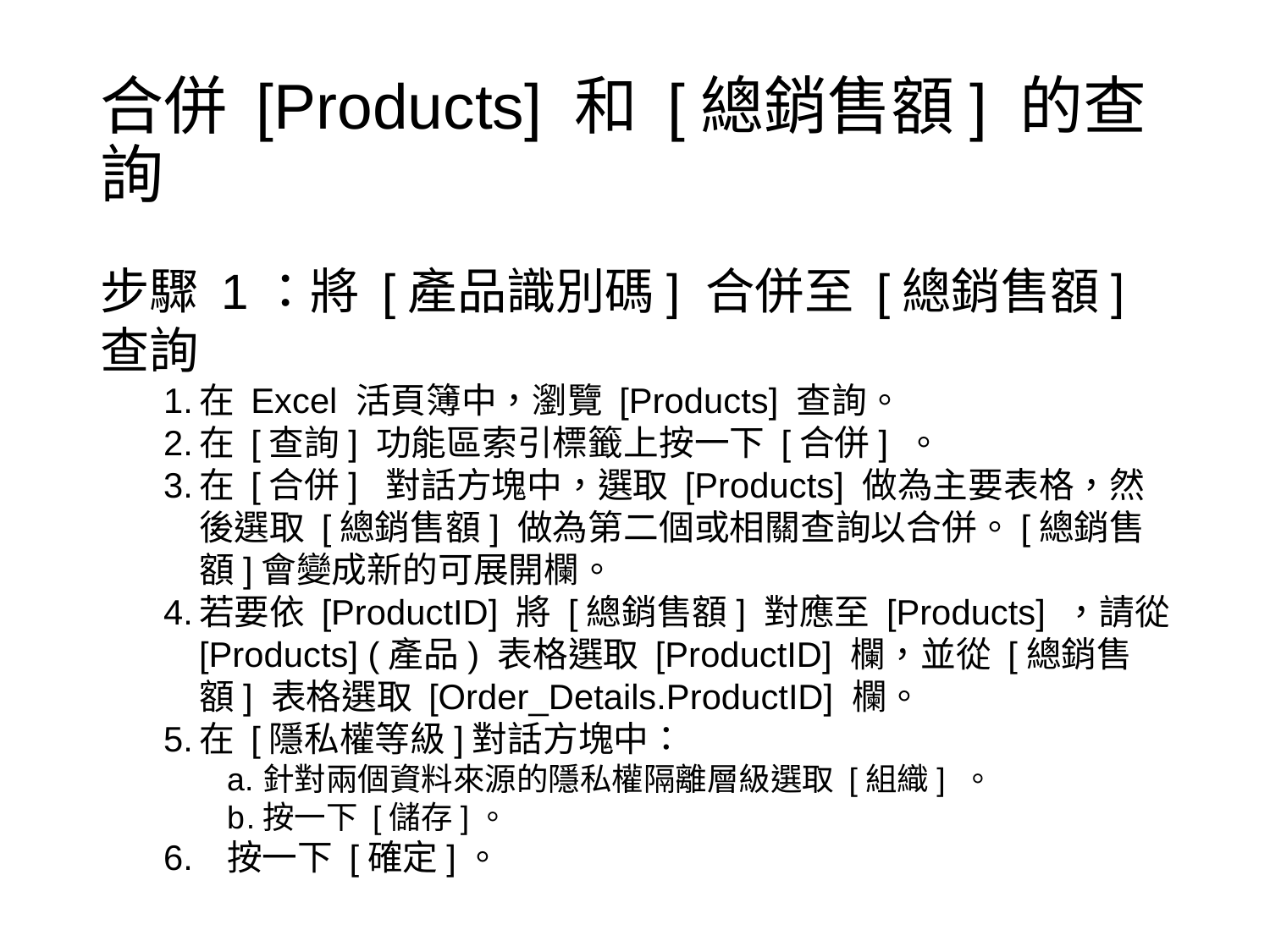

# 合併 [Products] 和 [總銷售額] 的查詢
步驟 1：將 [產品識別碼] 合併至 [總銷售額] 查詢
在 Excel 活頁簿中，瀏覽 [Products] 查詢。
在 [查詢] 功能區索引標籤上按一下 [合併] 。
在 [合併]  對話方塊中，選取 [Products] 做為主要表格，然後選取 [總銷售額] 做為第二個或相關查詢以合併。[總銷售額]會變成新的可展開欄。
若要依 [ProductID] 將 [總銷售額] 對應至 [Products] ，請從 [Products] (產品) 表格選取 [ProductID] 欄，並從 [總銷售額] 表格選取 [Order_Details.ProductID] 欄。
在 [隱私權等級]對話方塊中：
針對兩個資料來源的隱私權隔離層級選取 [組織] 。
按一下 [儲存]。
按一下 [確定]。